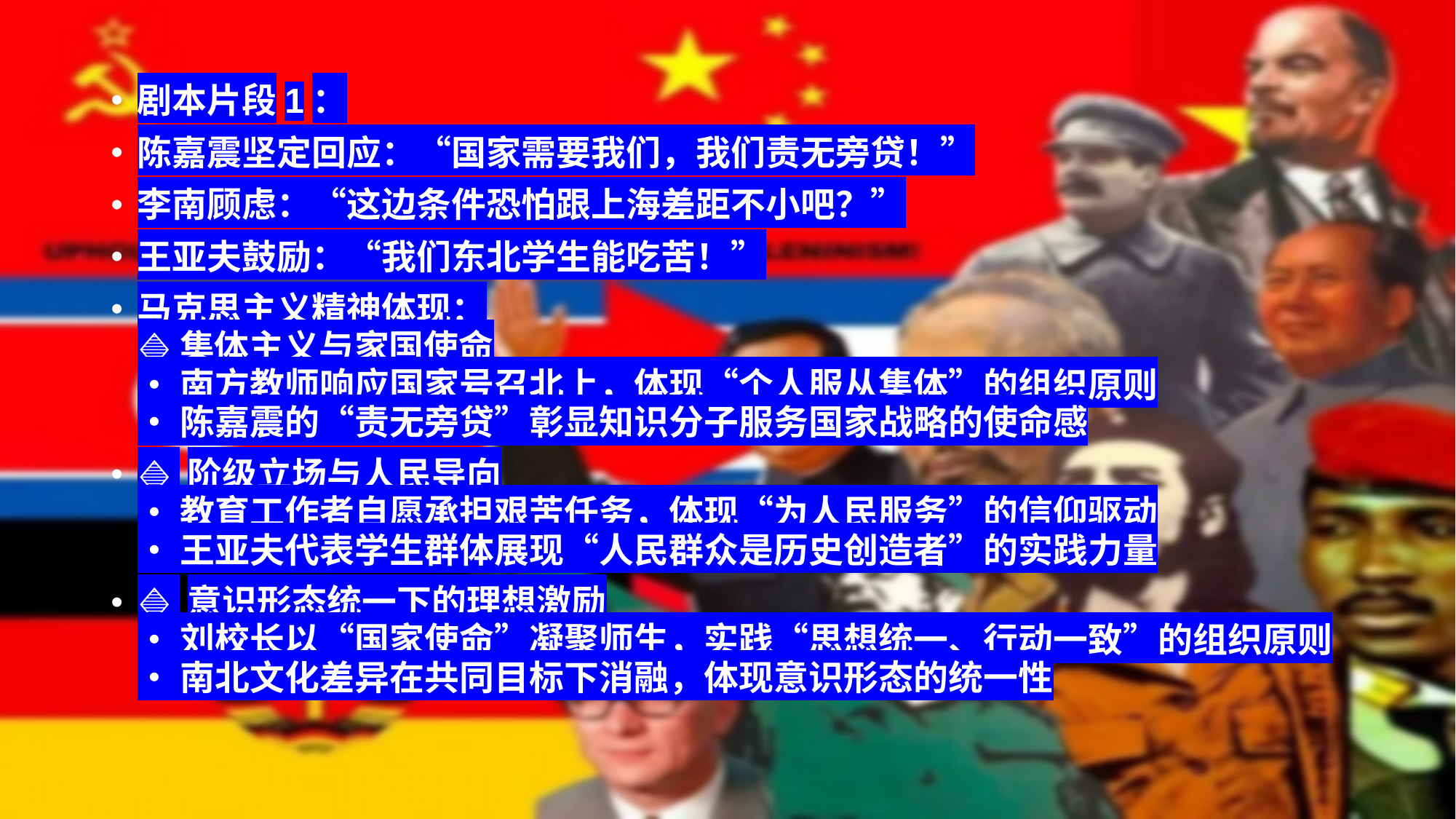

剧本片段1：
陈嘉震坚定回应：“国家需要我们，我们责无旁贷！”
李南顾虑：“这边条件恐怕跟上海差距不小吧？”
王亚夫鼓励：“我们东北学生能吃苦！”
马克思主义精神体现：
🔷 集体主义与家国使命
• 南方教师响应国家号召北上，体现“个人服从集体”的组织原则
• 陈嘉震的“责无旁贷”彰显知识分子服务国家战略的使命感
🔷 阶级立场与人民导向
• 教育工作者自愿承担艰苦任务，体现“为人民服务”的信仰驱动
• 王亚夫代表学生群体展现“人民群众是历史创造者”的实践力量
🔷 意识形态统一下的理想激励
• 刘校长以“国家使命”凝聚师生，实践“思想统一、行动一致”的组织原则
• 南北文化差异在共同目标下消融，体现意识形态的统一性